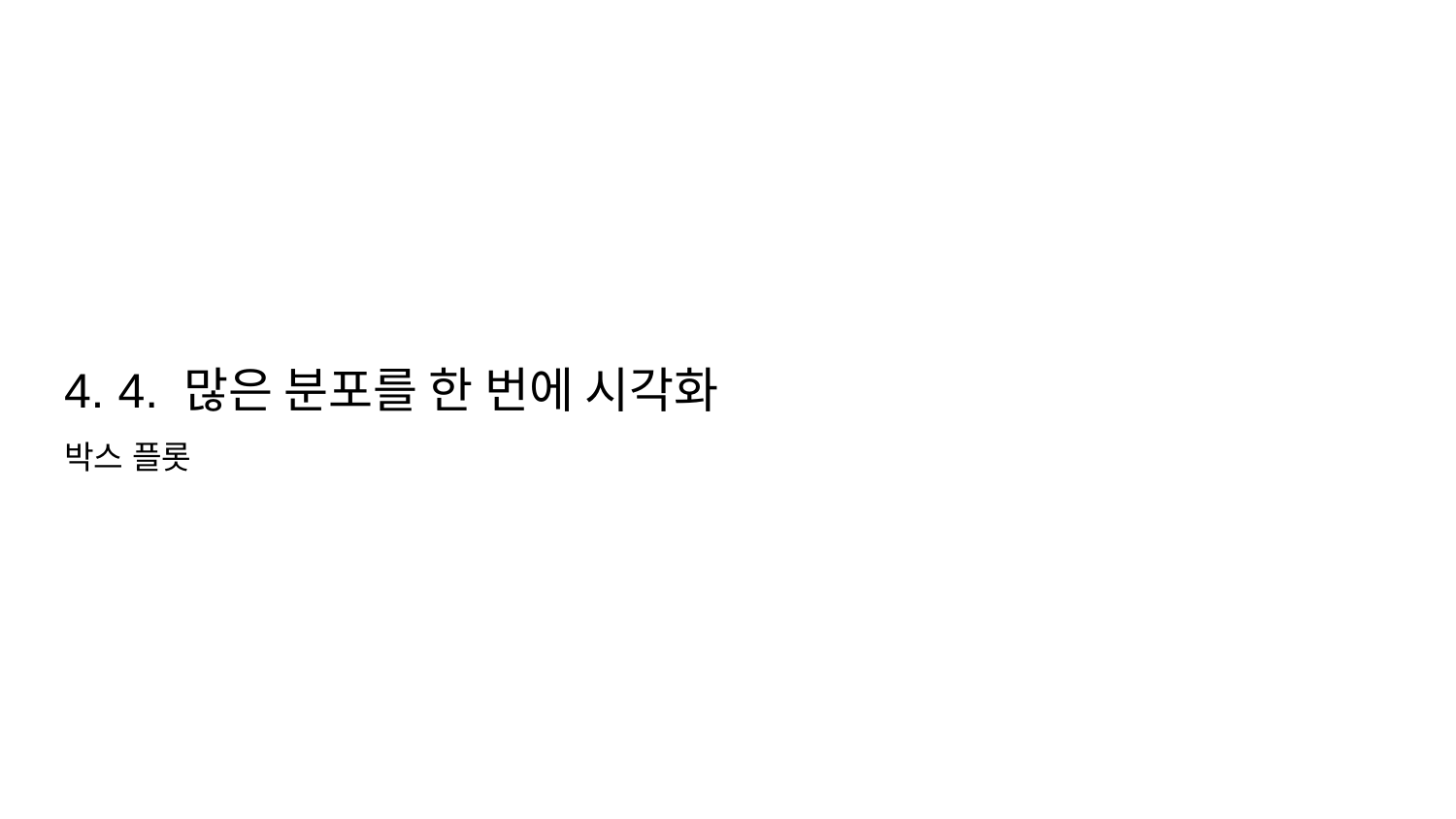

# 4. 4. 많은 분포를 한 번에 시각화
박스 플롯